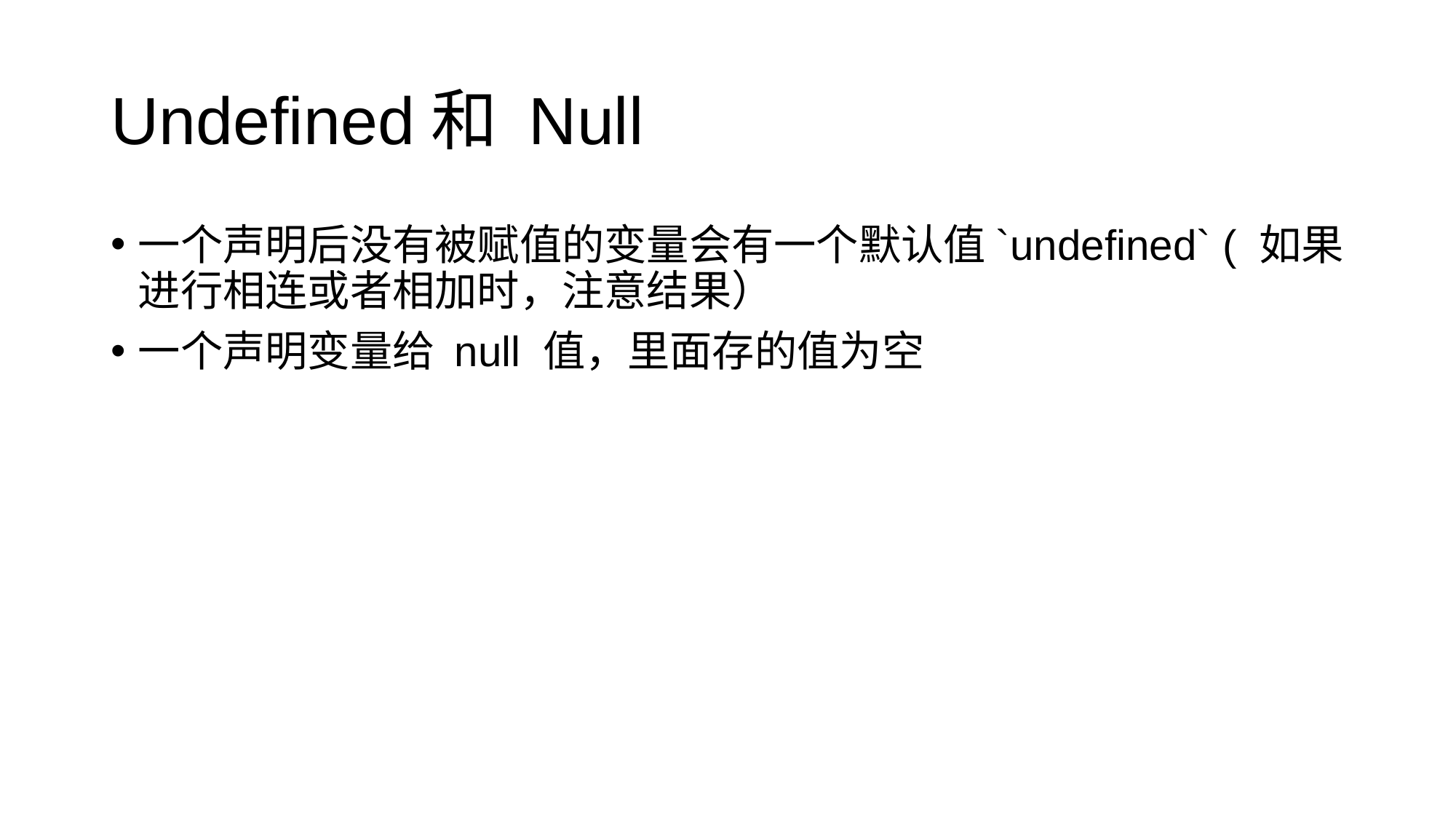

# Undefined和 Null
一个声明后没有被赋值的变量会有一个默认值`undefined` ( 如果进行相连或者相加时，注意结果）
一个声明变量给 null 值，里面存的值为空